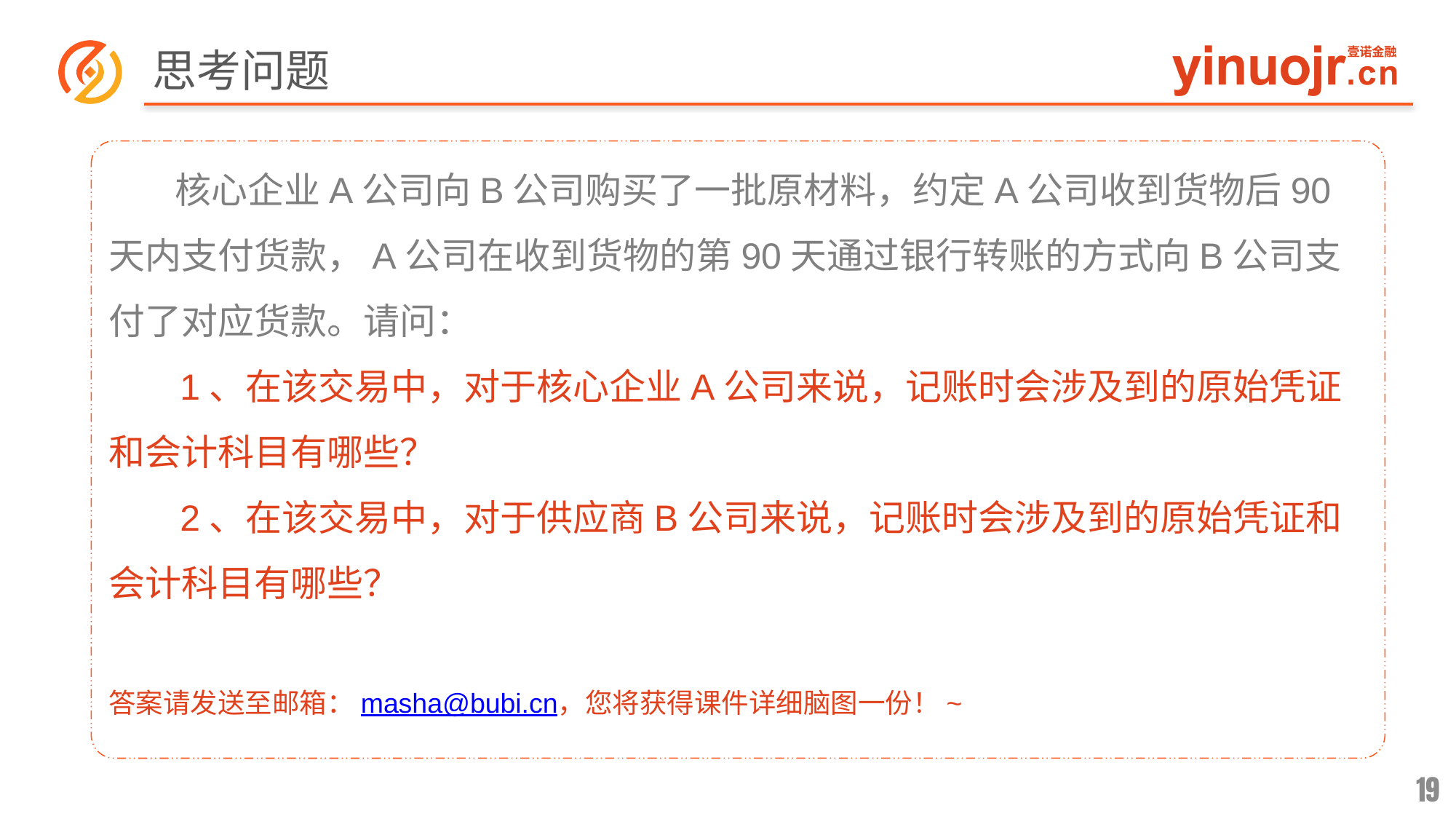

# 思考问题

       核心企业A公司向B公司购买了一批原材料，约定A公司收到货物后90天内支付货款，A公司在收到货物的第90天通过银行转账的方式向B公司支付了对应货款。请问：
       1、在该交易中，对于核心企业A公司来说，记账时会涉及到的原始凭证和会计科目有哪些？
       2、在该交易中，对于供应商B公司来说，记账时会涉及到的原始凭证和会计科目有哪些？

答案请发送至邮箱：masha@bubi.cn，您将获得课件详细脑图一份！~

19